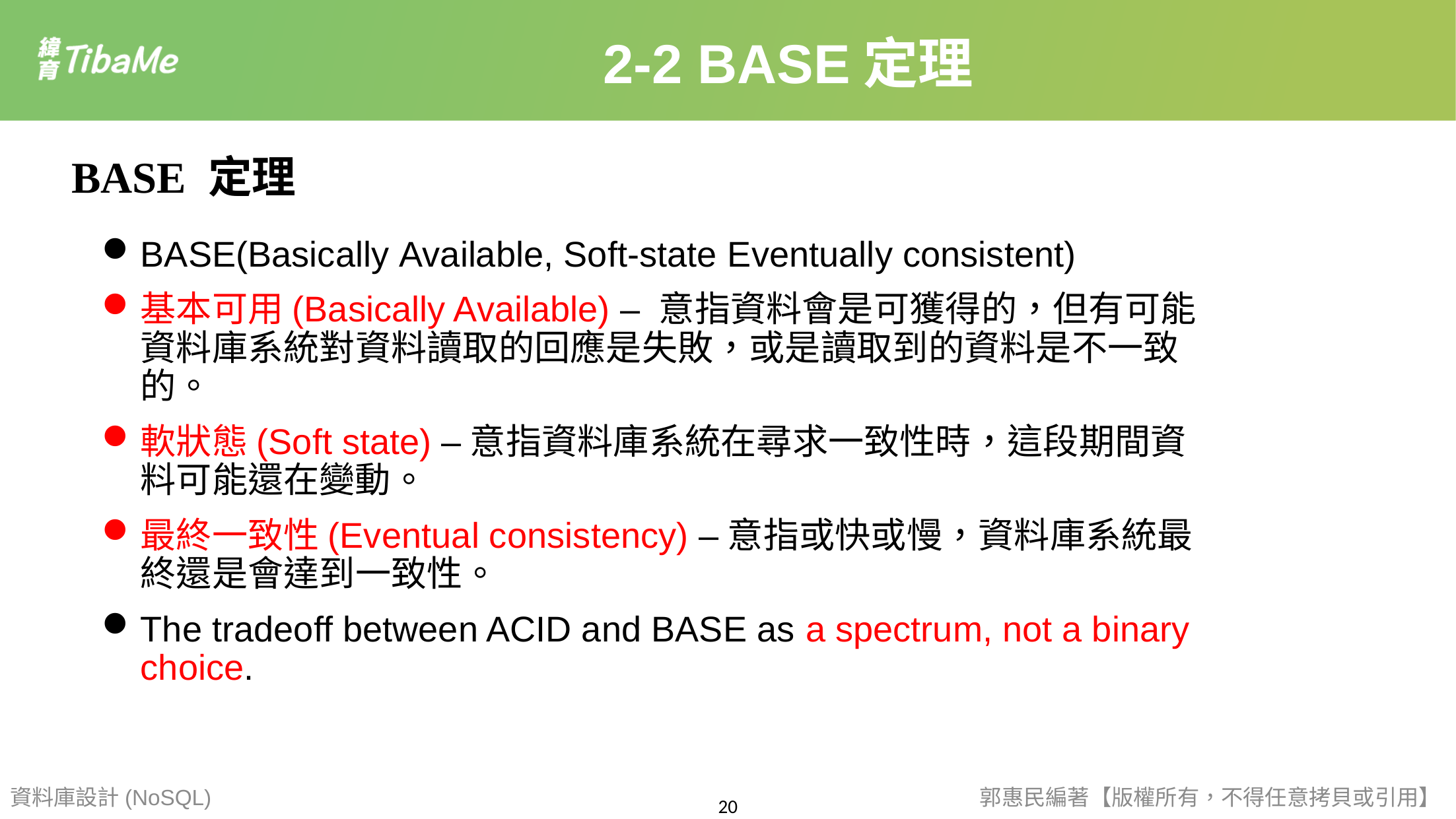

2-2 BASE定理
BASE 定理
BASE(Basically Available, Soft-state Eventually consistent)
基本可用(Basically Available) – 意指資料會是可獲得的，但有可能資料庫系統對資料讀取的回應是失敗，或是讀取到的資料是不一致的。
軟狀態(Soft state) –意指資料庫系統在尋求一致性時，這段期間資料可能還在變動。
最終一致性(Eventual consistency) –意指或快或慢，資料庫系統最終還是會達到一致性。
The tradeoff between ACID and BASE as a spectrum, not a binary choice.

資料庫設計(NoSQL)
郭惠民編著【版權所有，不得任意拷貝或引用】